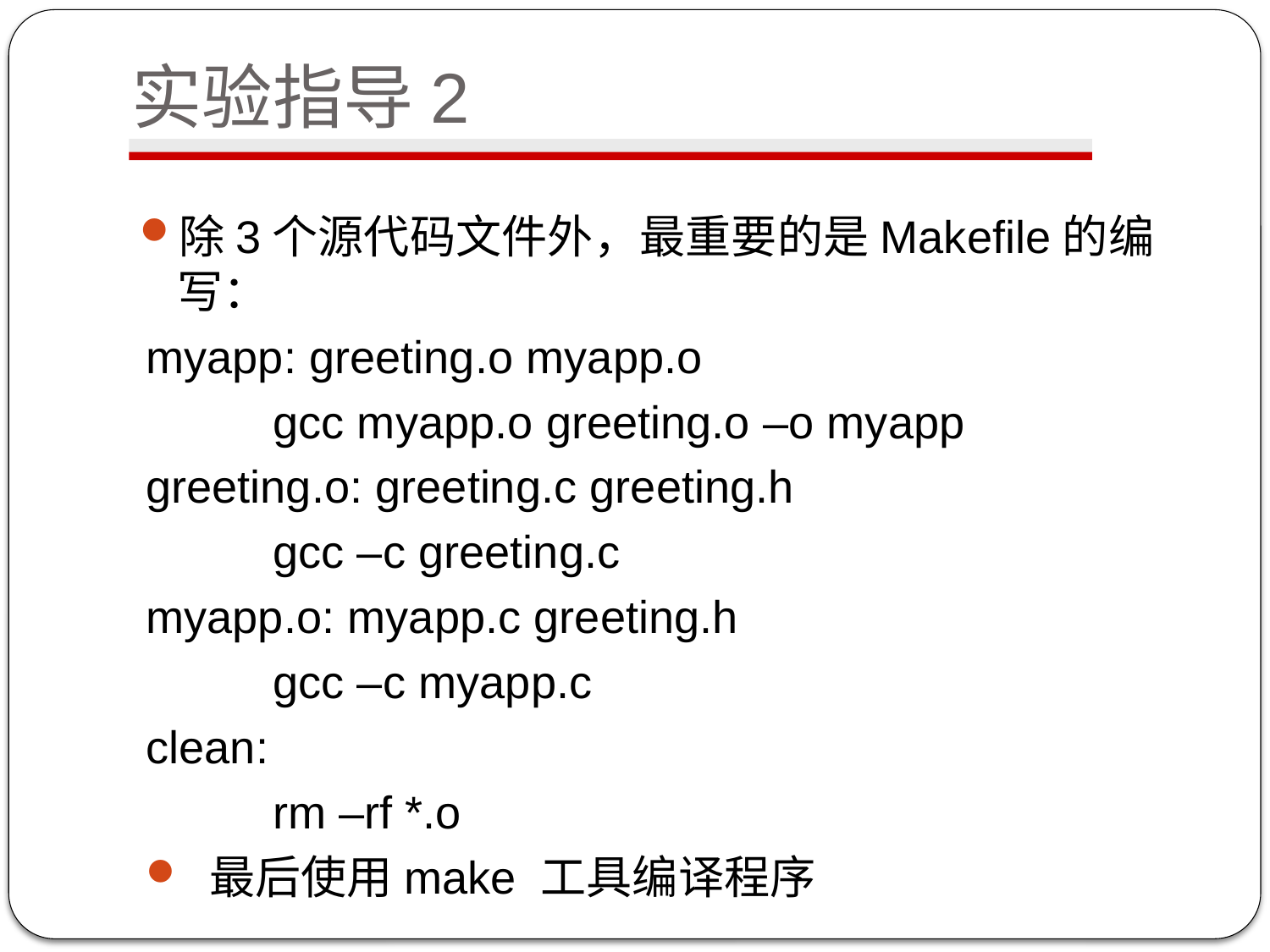

# 实验指导2
除3个源代码文件外，最重要的是Makefile的编写：
myapp: greeting.o myapp.o
	gcc myapp.o greeting.o –o myapp
greeting.o: greeting.c greeting.h
	gcc –c greeting.c
myapp.o: myapp.c greeting.h
	gcc –c myapp.c
clean:
	rm –rf *.o
最后使用make 工具编译程序